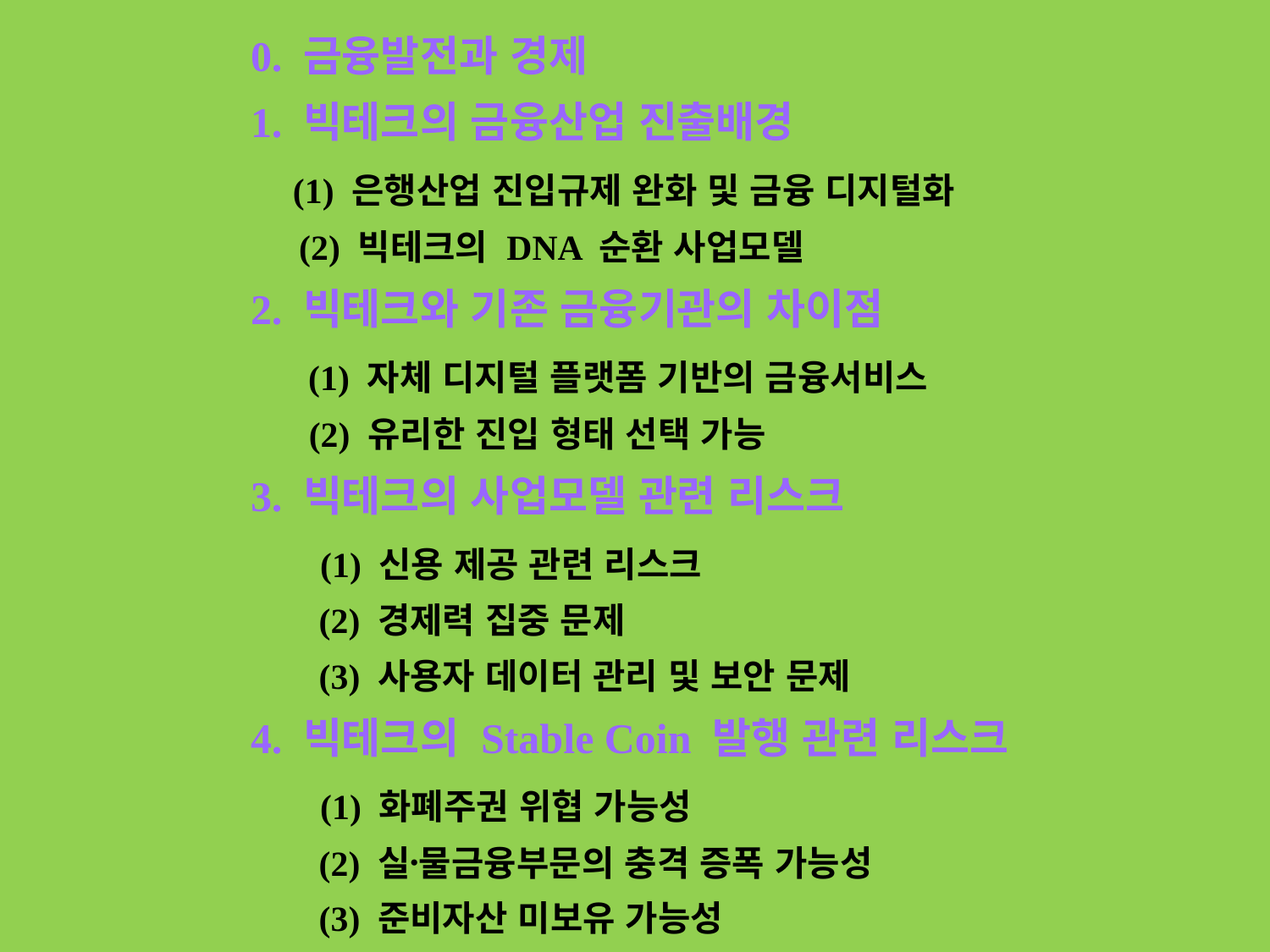

# 0. 금융발전과 경제 1. 빅테크의 금융산업 진출배경 (1) 은행산업 진입규제 완화 및 금융 디지털화 (2) 빅테크의 DNA 순환 사업모델 2. 빅테크와 기존 금융기관의 차이점 (1) 자체 디지털 플랫폼 기반의 금융서비스 (2) 유리한 진입 형태 선택 가능 3. 빅테크의 사업모델 관련 리스크 (1) 신용 제공 관련 리스크 (2) 경제력 집중 문제 (3) 사용자 데이터 관리 및 보안 문제 4. 빅테크의 Stable Coin 발행 관련 리스크 (1) 화폐주권 위협 가능성 (2) 실물〮금융부문의 충격 증폭 가능성 (3) 준비자산 미보유 가능성